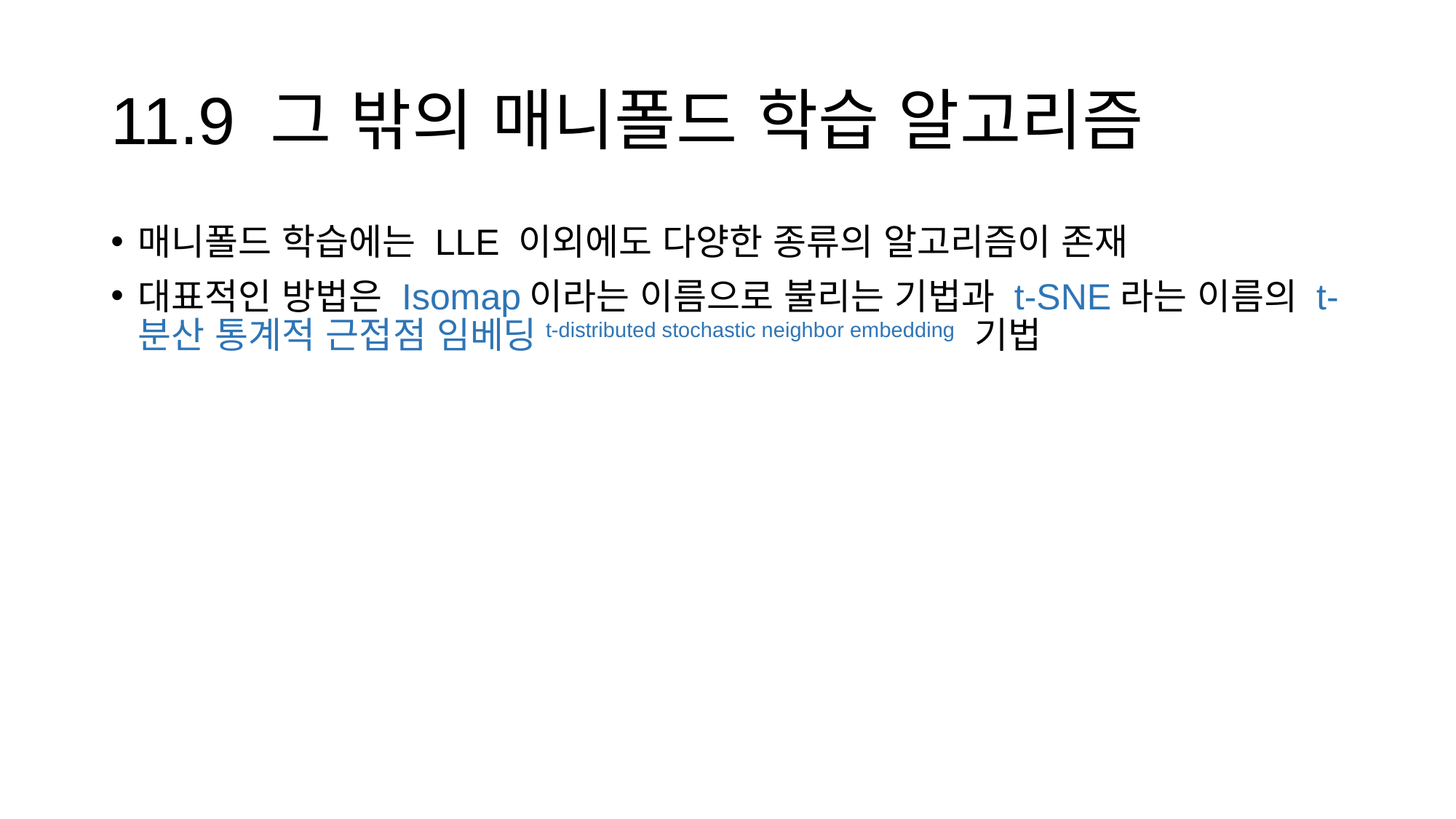

# 11.9 그 밖의 매니폴드 학습 알고리즘
매니폴드 학습에는 LLE 이외에도 다양한 종류의 알고리즘이 존재
대표적인 방법은 Isomap이라는 이름으로 불리는 기법과 t-SNE라는 이름의 t-분산 통계적 근접점 임베딩t-distributed stochastic neighbor embedding 기법